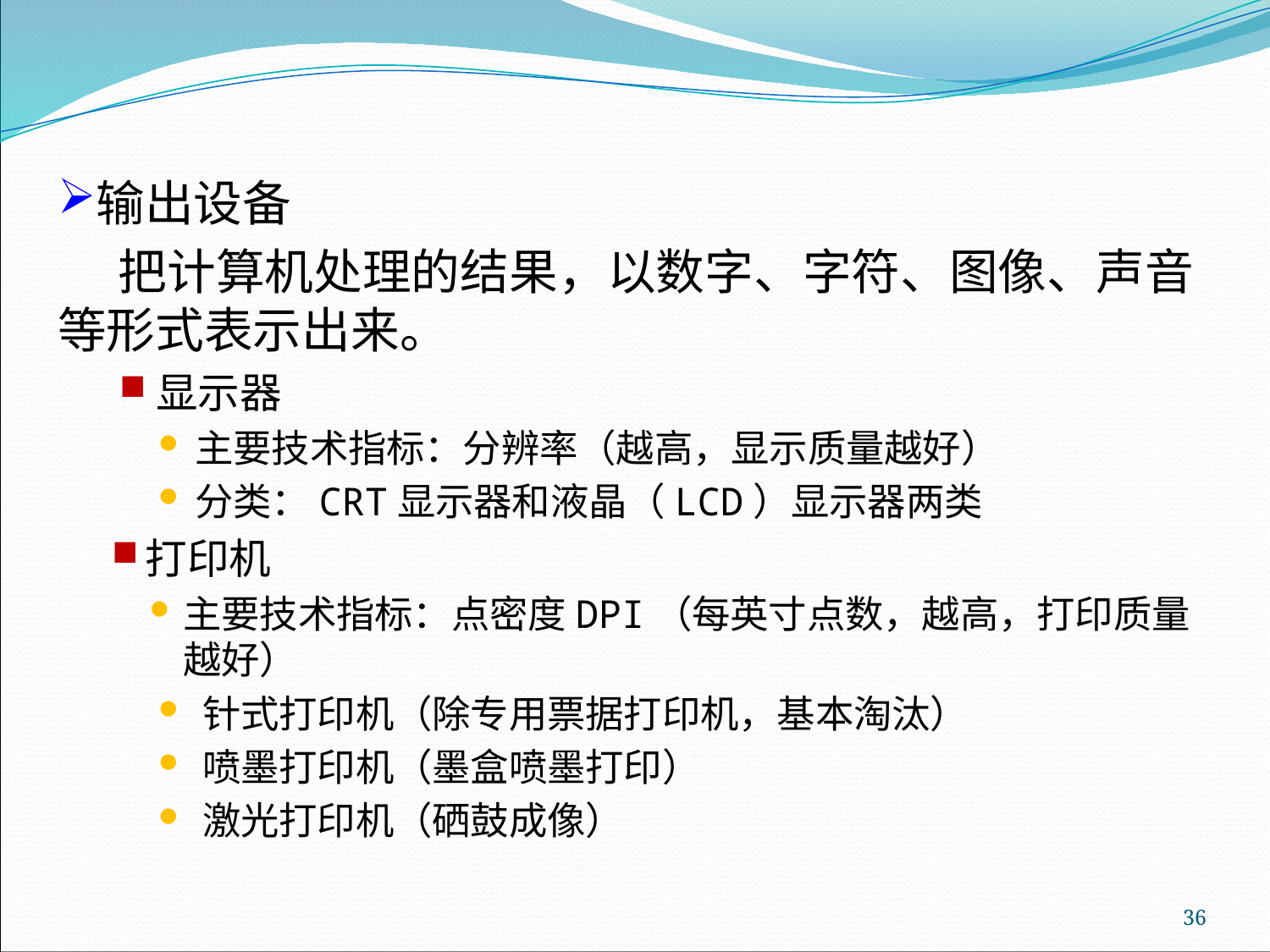

输出设备
    把计算机处理的结果，以数字、字符、图像、声音等形式表示出来。
显示器
主要技术指标：分辨率（越高，显示质量越好）
分类：CRT显示器和液晶（LCD）显示器两类
打印机
主要技术指标：点密度DPI（每英寸点数，越高，打印质量越好）
 针式打印机（除专用票据打印机，基本淘汰）
 喷墨打印机（墨盒喷墨打印）
 激光打印机（硒鼓成像）
36